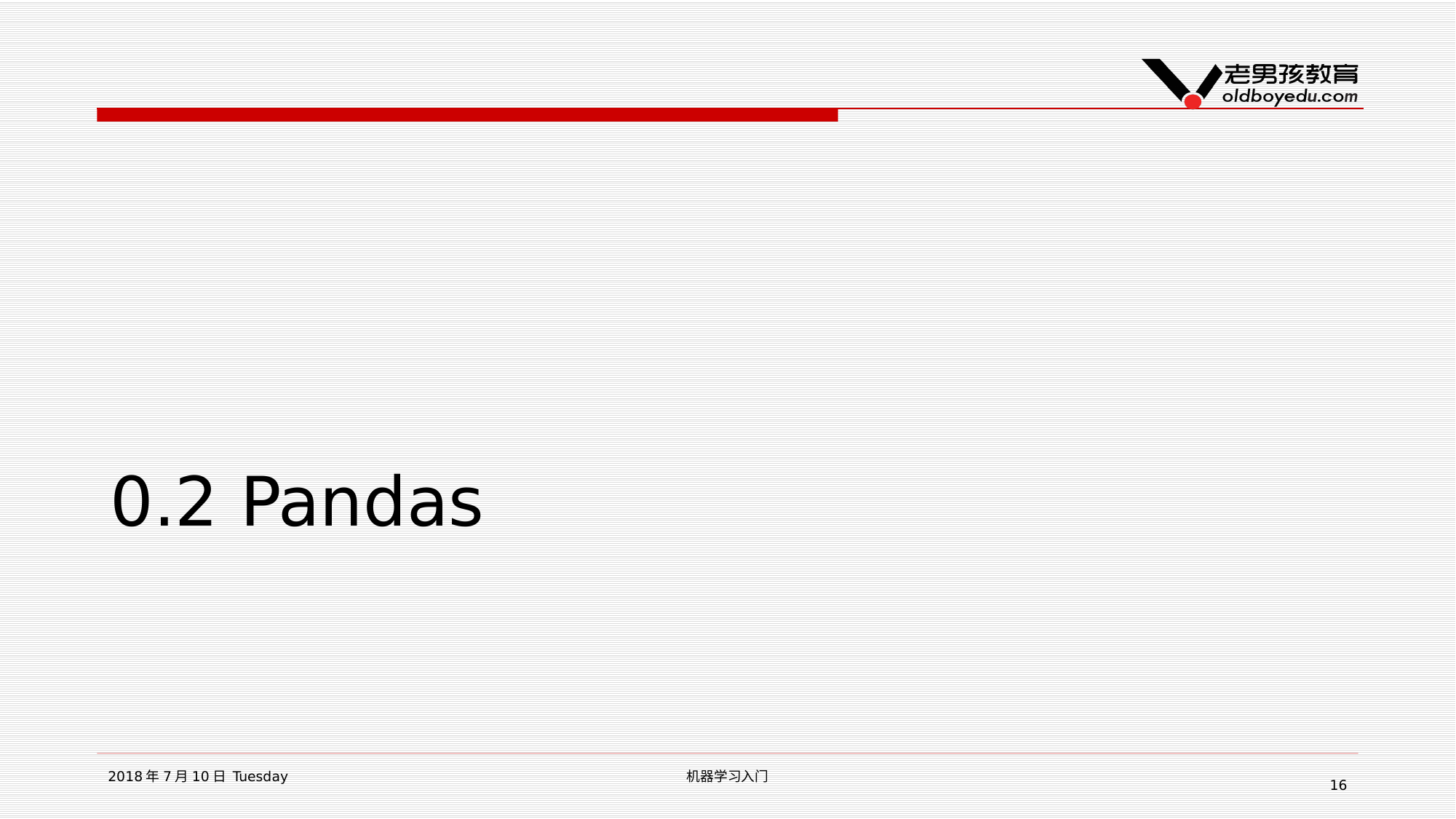

# 0.2 Pandas

2018年7月10日 Tuesday
机器学习入门
16